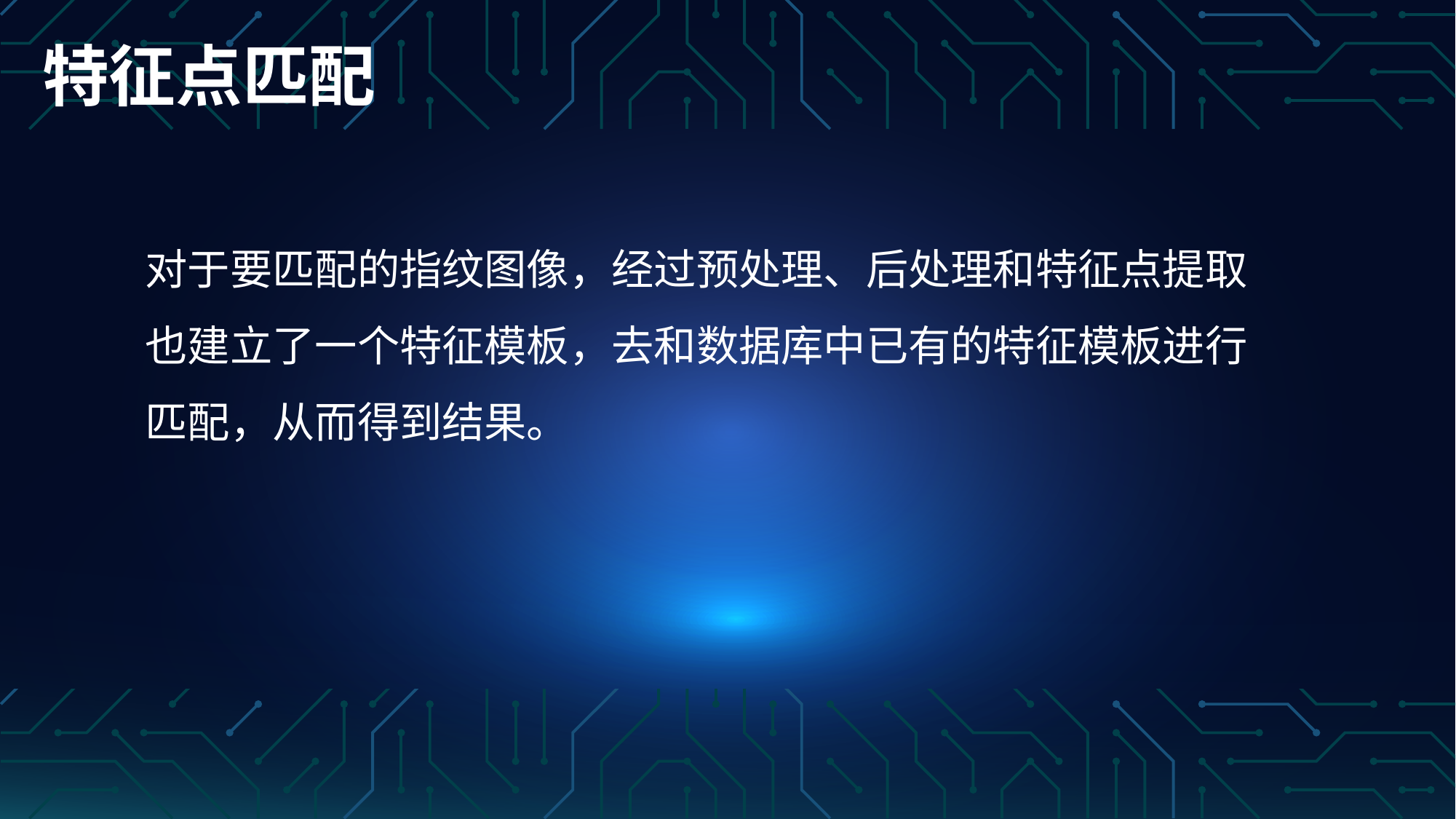

# 特征点匹配
对于要匹配的指纹图像，经过预处理、后处理和特征点提取也建立了一个特征模板，去和数据库中已有的特征模板进行匹配，从而得到结果。